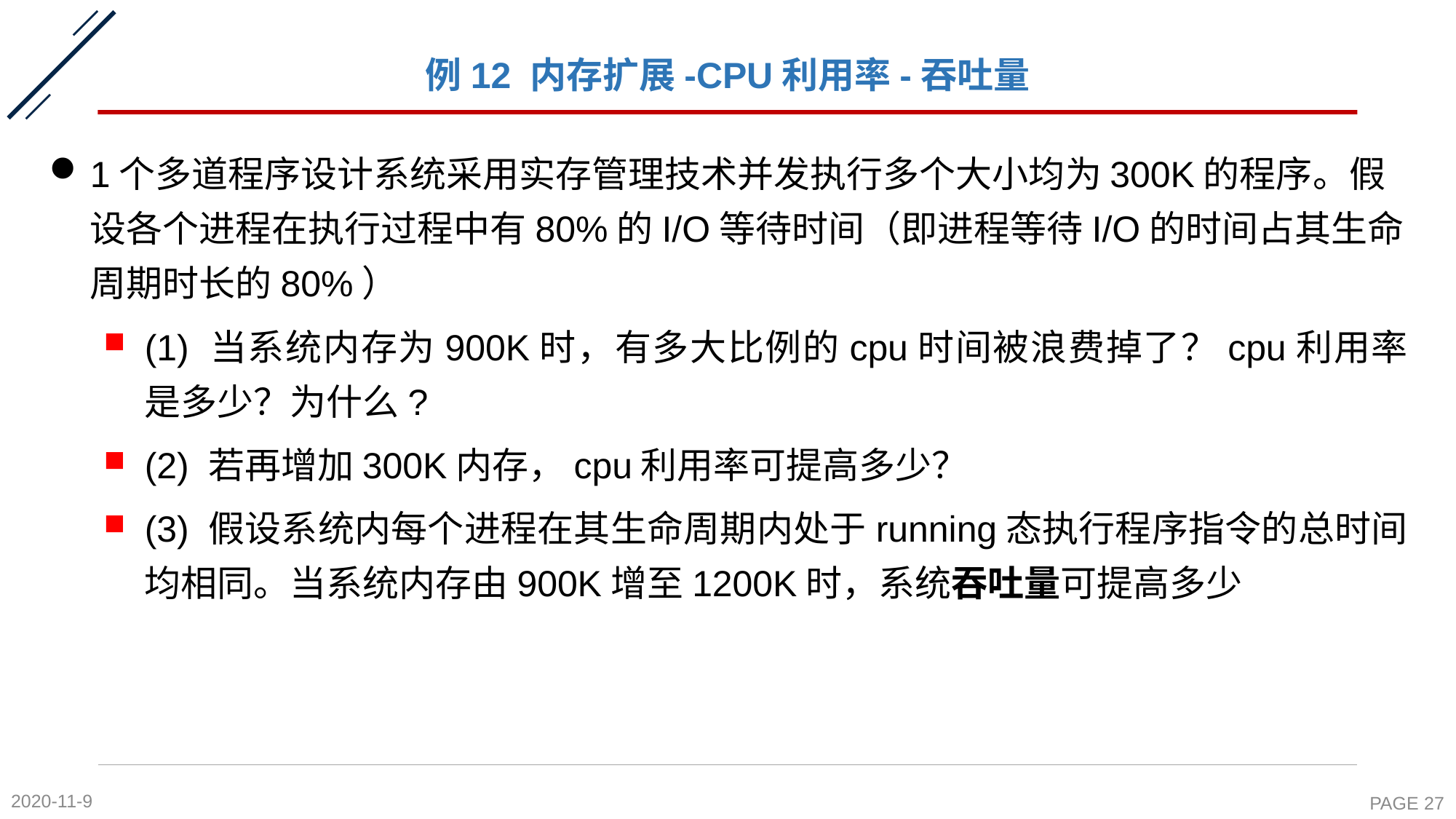

# 例12 内存扩展-CPU利用率-吞吐量

1个多道程序设计系统采用实存管理技术并发执行多个大小均为300K的程序。假设各个进程在执行过程中有80%的I/O等待时间（即进程等待I/O的时间占其生命周期时长的80%）
(1) 当系统内存为900K时，有多大比例的cpu时间被浪费掉了？cpu利用率是多少？为什么?
(2) 若再增加300K内存，cpu利用率可提高多少？
(3) 假设系统内每个进程在其生命周期内处于running态执行程序指令的总时间均相同。当系统内存由900K增至1200K时，系统吞吐量可提高多少

2020-11-9
PAGE 27